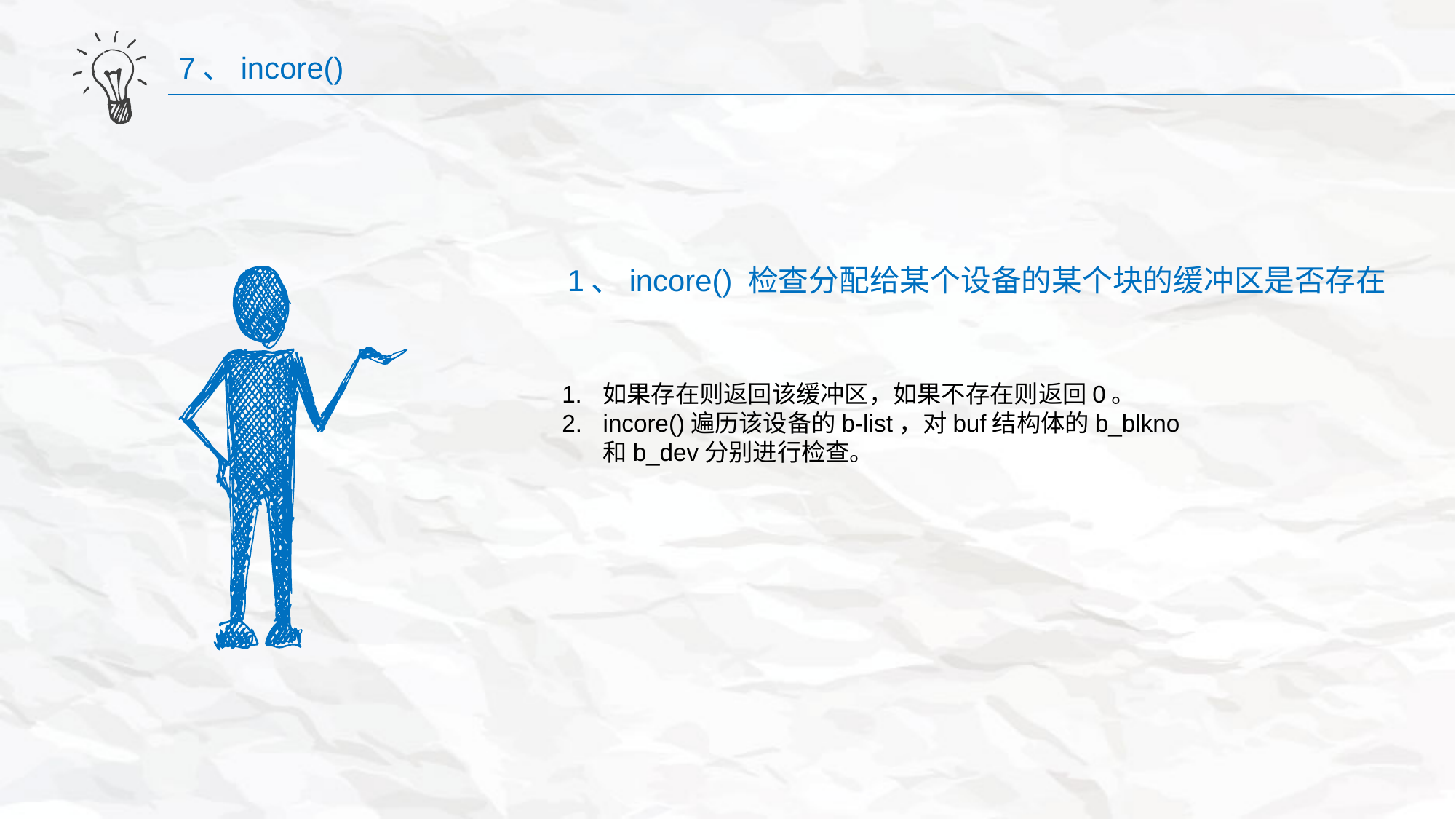

7、incore()
1、incore() 检查分配给某个设备的某个块的缓冲区是否存在
如果存在则返回该缓冲区，如果不存在则返回0。
incore()遍历该设备的b-list，对buf结构体的b_blkno和b_dev分别进行检查。